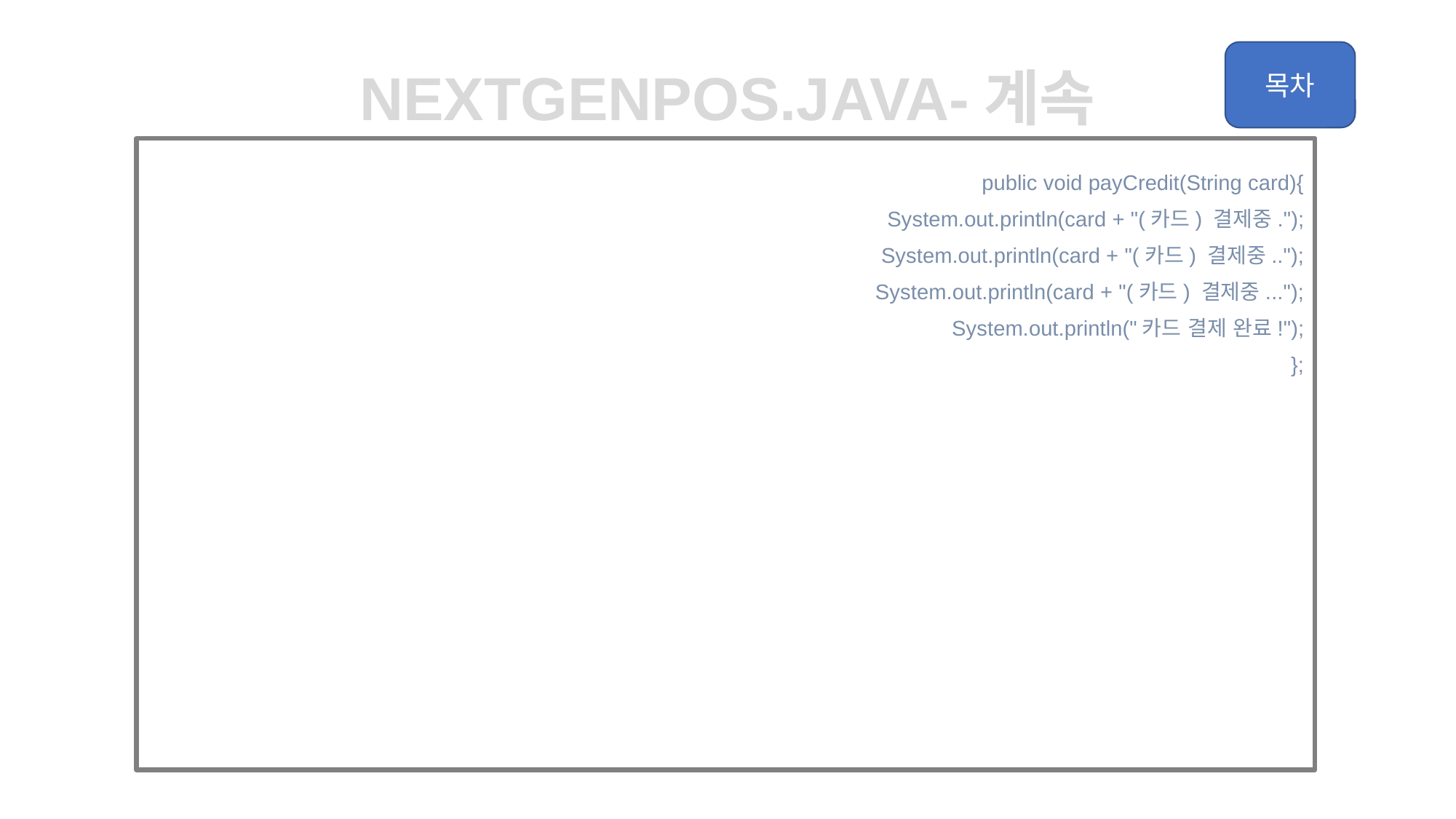

Nextgenpos.java-계속

	public void payCredit(String card){
		System.out.println(card + "(카드) 결제중.");
		System.out.println(card + "(카드) 결제중..");
		System.out.println(card + "(카드) 결제중...");
		System.out.println("카드 결제 완료!");
	};